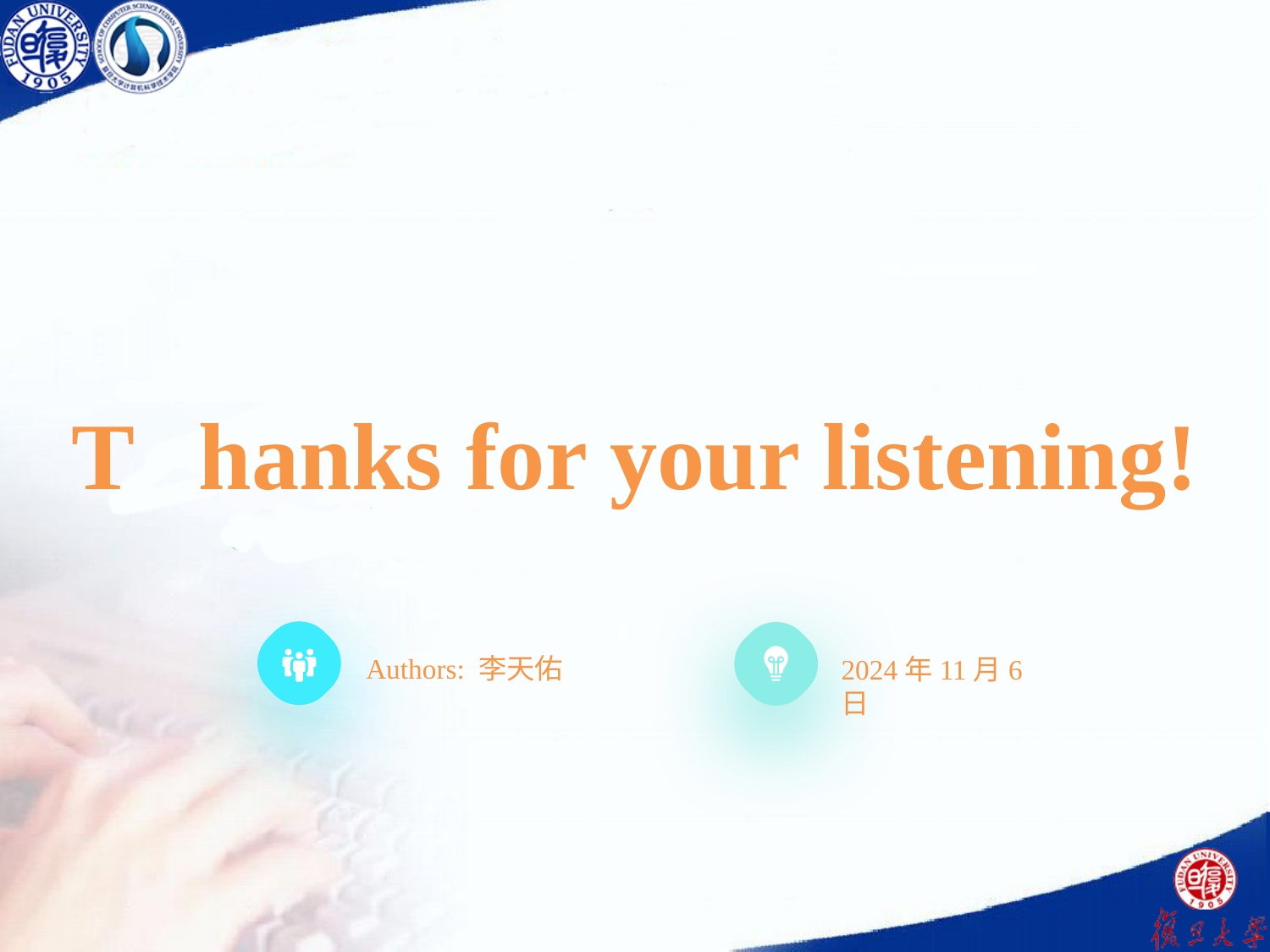

T	hanks for your listening!

Authors: 李天佑
2024年11月6日